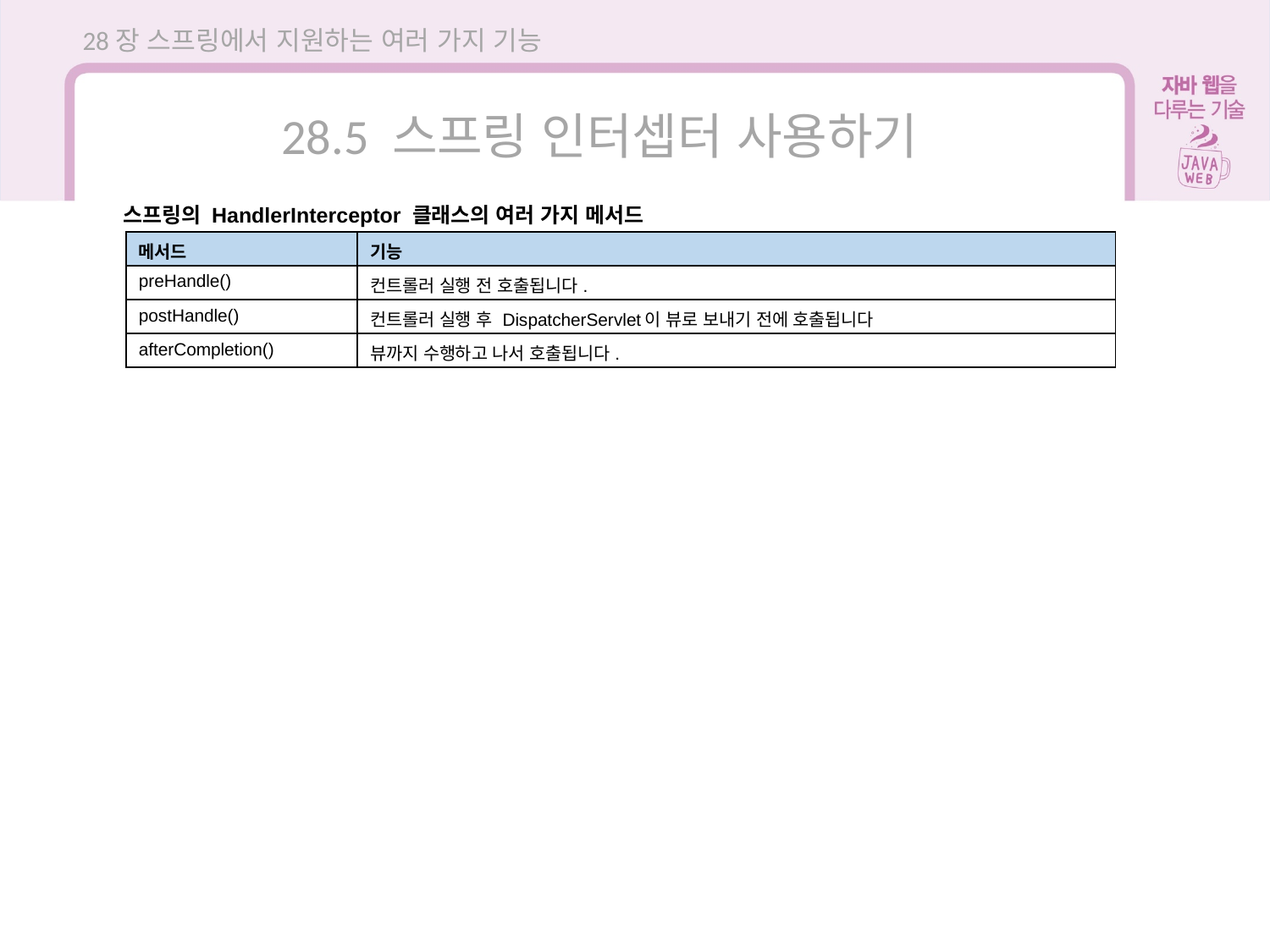

28장 스프링에서 지원하는 여러 가지 기능
28.5 스프링 인터셉터 사용하기
스프링의 HandlerInterceptor 클래스의 여러 가지 메서드
| 메서드 | 기능 |
| --- | --- |
| preHandle() | 컨트롤러 실행 전 호출됩니다. |
| postHandle() | 컨트롤러 실행 후 DispatcherServlet이 뷰로 보내기 전에 호출됩니다 |
| afterCompletion() | 뷰까지 수행하고 나서 호출됩니다. |